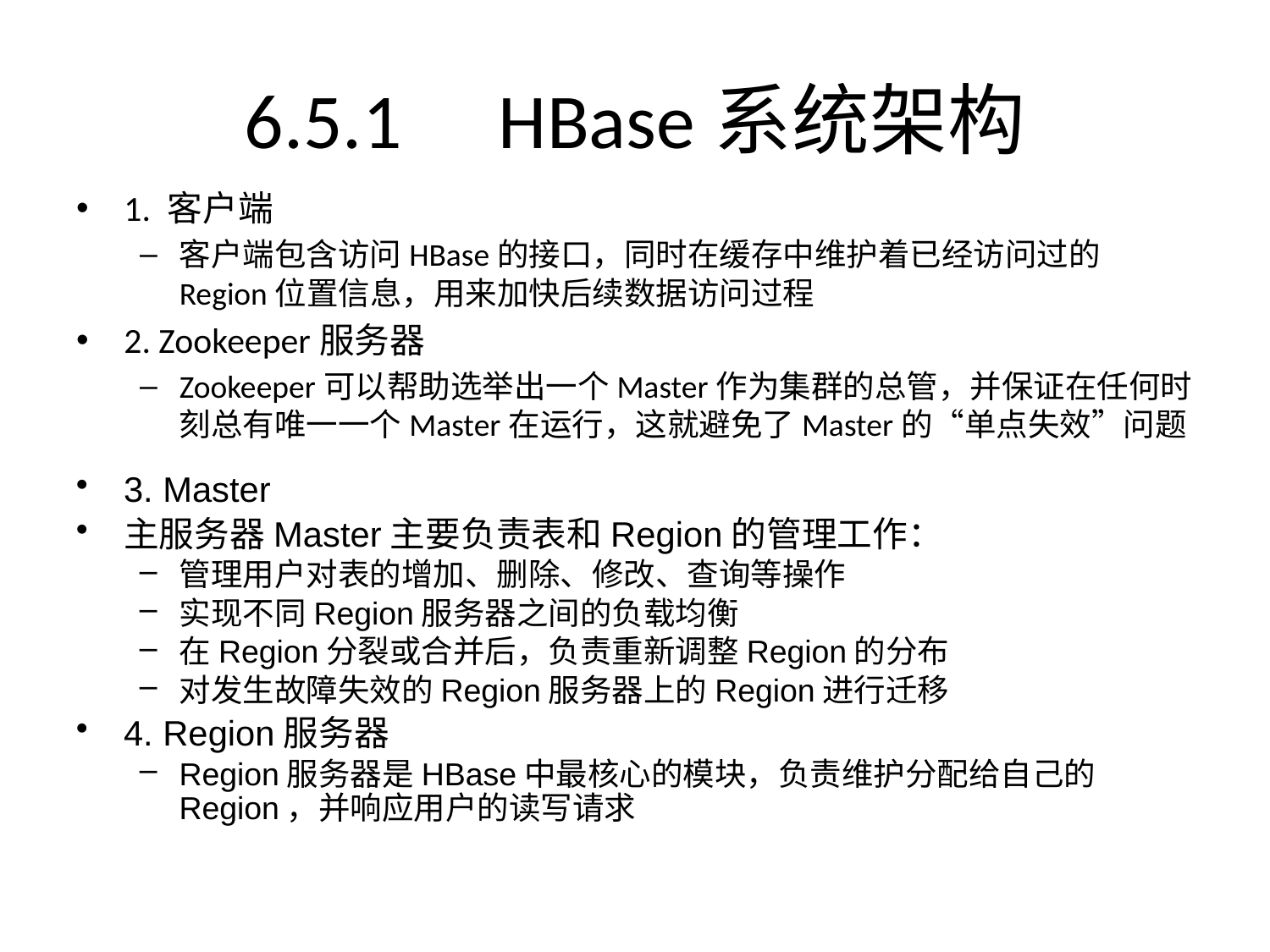

# 6.5.1	HBase系统架构
1. 客户端
客户端包含访问HBase的接口，同时在缓存中维护着已经访问过的Region位置信息，用来加快后续数据访问过程
2. Zookeeper服务器
Zookeeper可以帮助选举出一个Master作为集群的总管，并保证在任何时刻总有唯一一个Master在运行，这就避免了Master的“单点失效”问题

3. Master
主服务器Master主要负责表和Region的管理工作：
管理用户对表的增加、删除、修改、查询等操作
实现不同Region服务器之间的负载均衡
在Region分裂或合并后，负责重新调整Region的分布
对发生故障失效的Region服务器上的Region进行迁移
4. Region服务器
Region服务器是HBase中最核心的模块，负责维护分配给自己的Region，并响应用户的读写请求